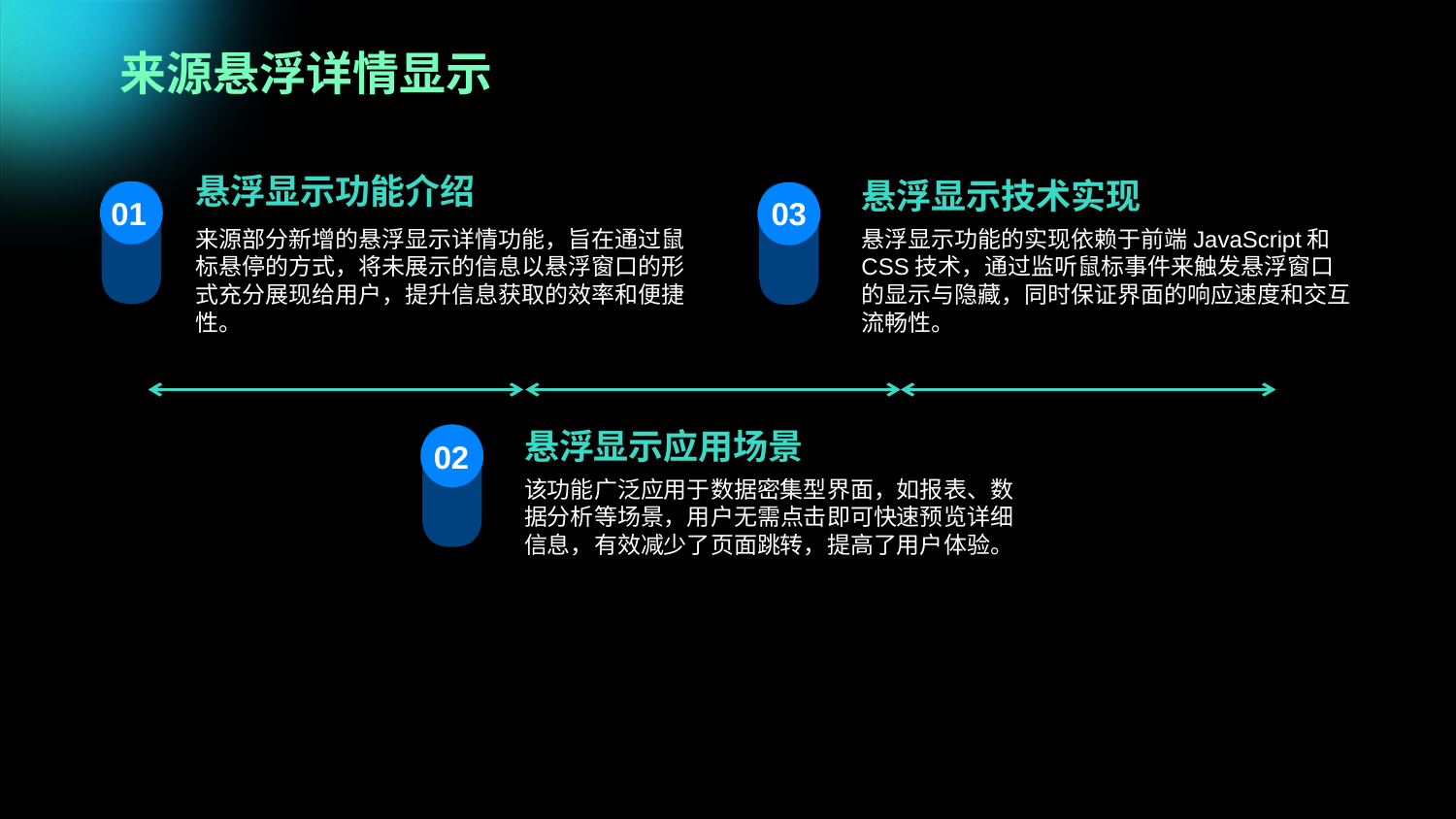

来源悬浮详情显示
悬浮显示功能介绍
悬浮显示技术实现
01
03

来源部分新增的悬浮显示详情功能，旨在通过鼠标悬停的方式，将未展示的信息以悬浮窗口的形式充分展现给用户，提升信息获取的效率和便捷性。
悬浮显示功能的实现依赖于前端JavaScript和CSS技术，通过监听鼠标事件来触发悬浮窗口的显示与隐藏，同时保证界面的响应速度和交互流畅性。

悬浮显示应用场景
02

该功能广泛应用于数据密集型界面，如报表、数据分析等场景，用户无需点击即可快速预览详细信息，有效减少了页面跳转，提高了用户体验。